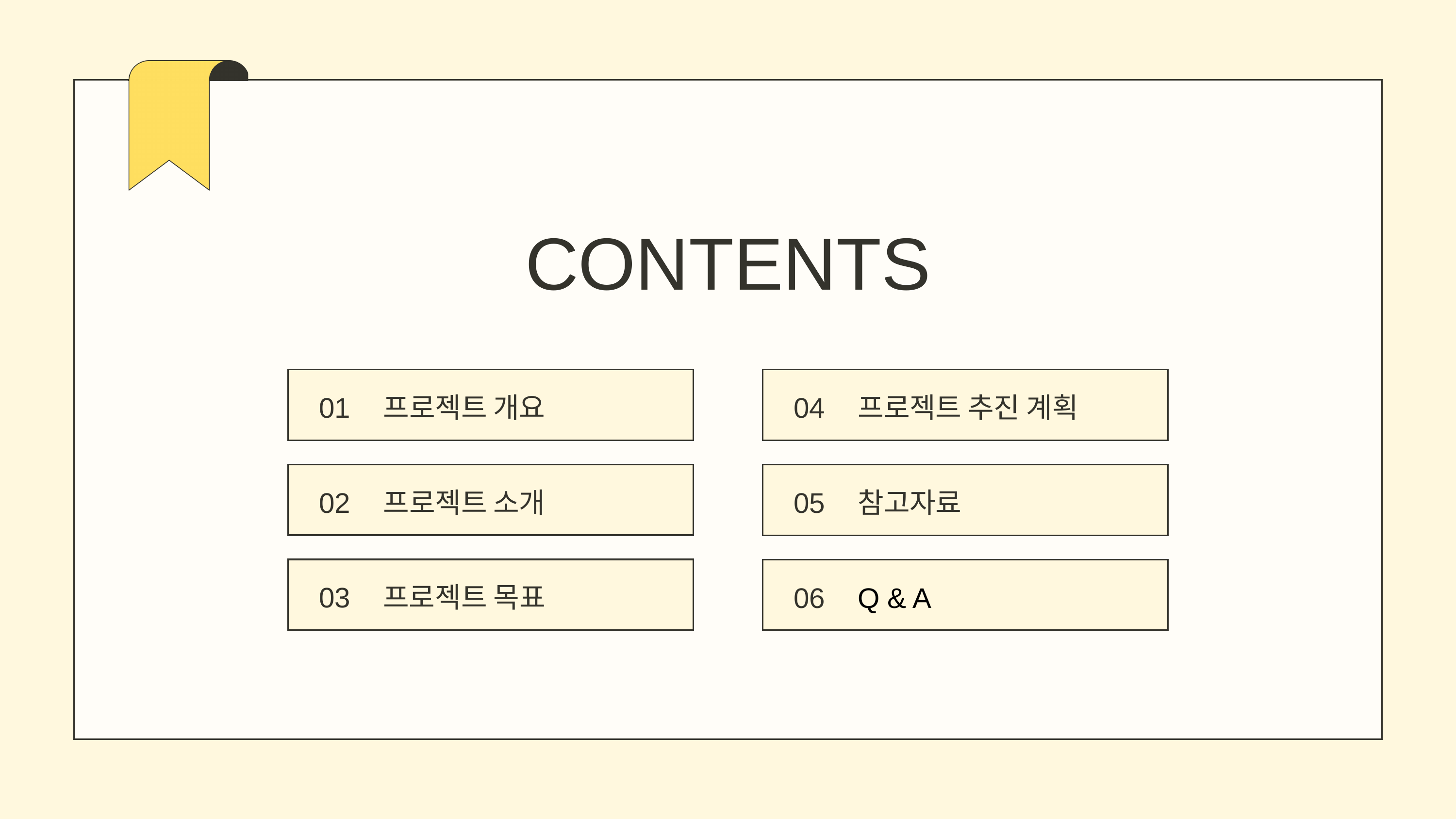

CONTENTS

01
프로젝트 개요
04
프로젝트 추진 계획

02
프로젝트 소개
05
참고자료

03
프로젝트 목표
06
Q & A